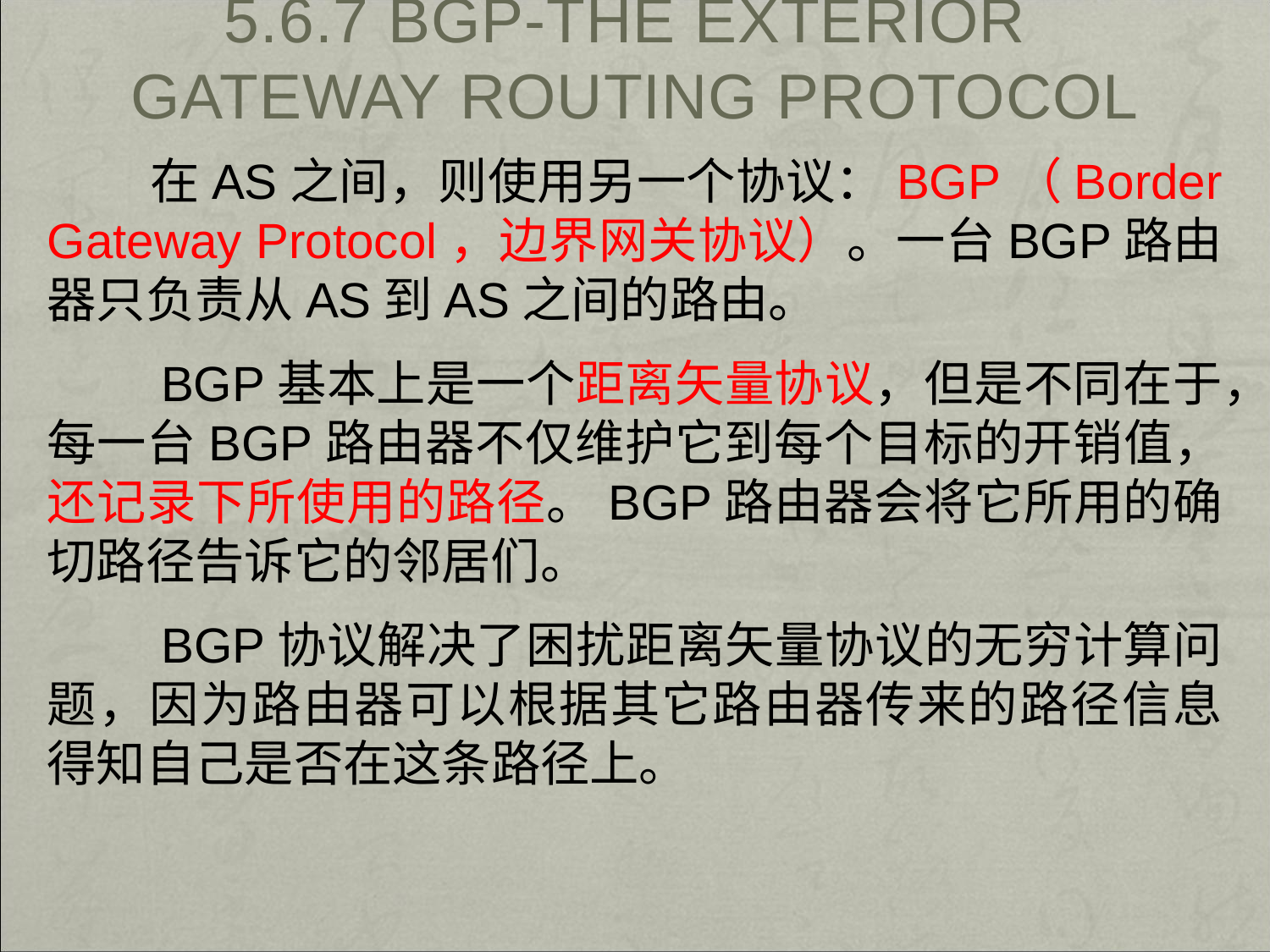

# 5.6.7 BGP-The Exterior Gateway Routing Protocol
        在AS之间，则使用另一个协议：BGP（Border Gateway Protocol，边界网关协议）。一台BGP路由器只负责从AS到AS之间的路由。
        BGP基本上是一个距离矢量协议，但是不同在于，每一台BGP路由器不仅维护它到每个目标的开销值，还记录下所使用的路径。BGP路由器会将它所用的确切路径告诉它的邻居们。
        BGP协议解决了困扰距离矢量协议的无穷计算问题，因为路由器可以根据其它路由器传来的路径信息得知自己是否在这条路径上。
119